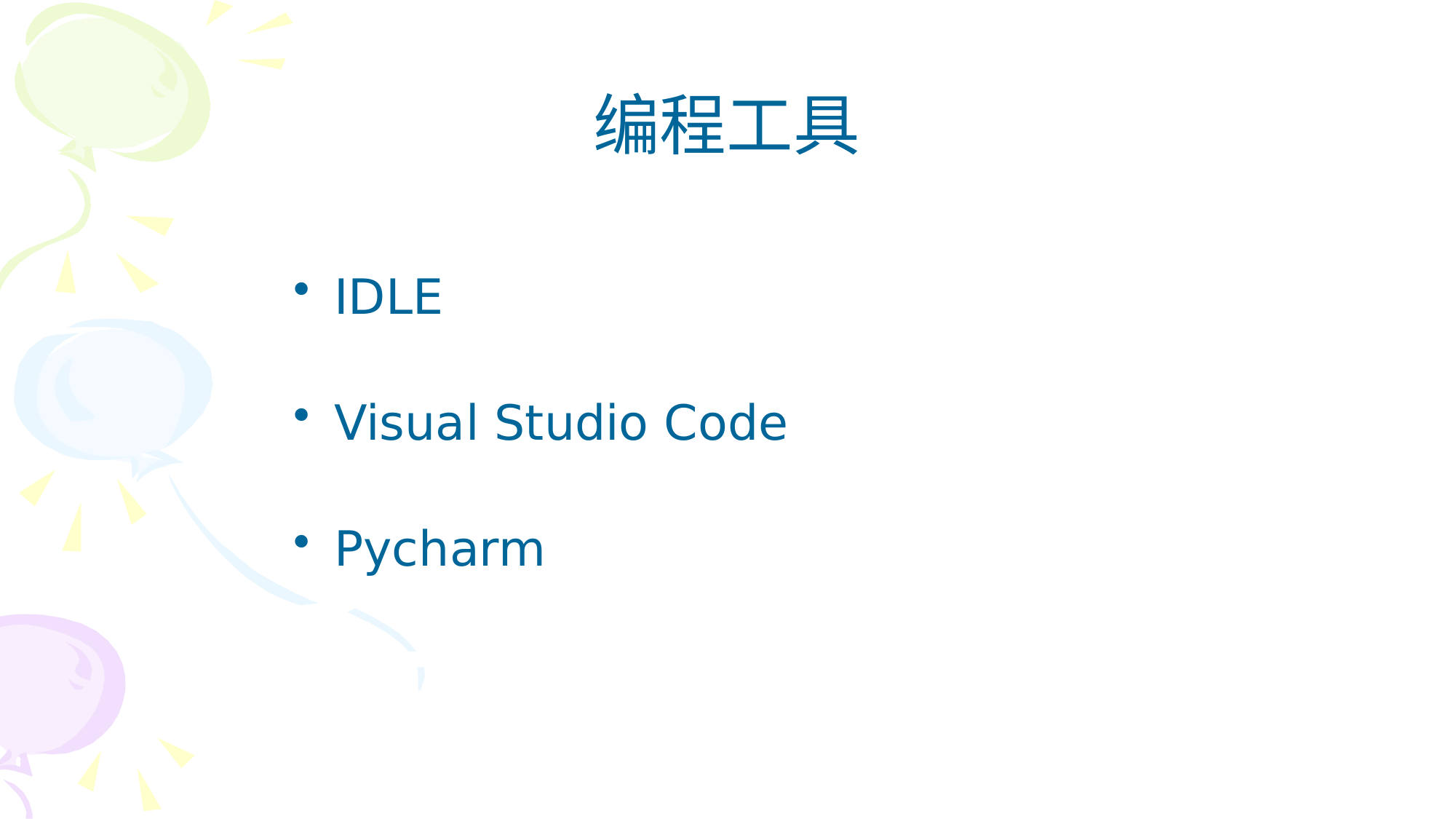

# 编程工具
IDLE
Visual Studio Code
Pycharm